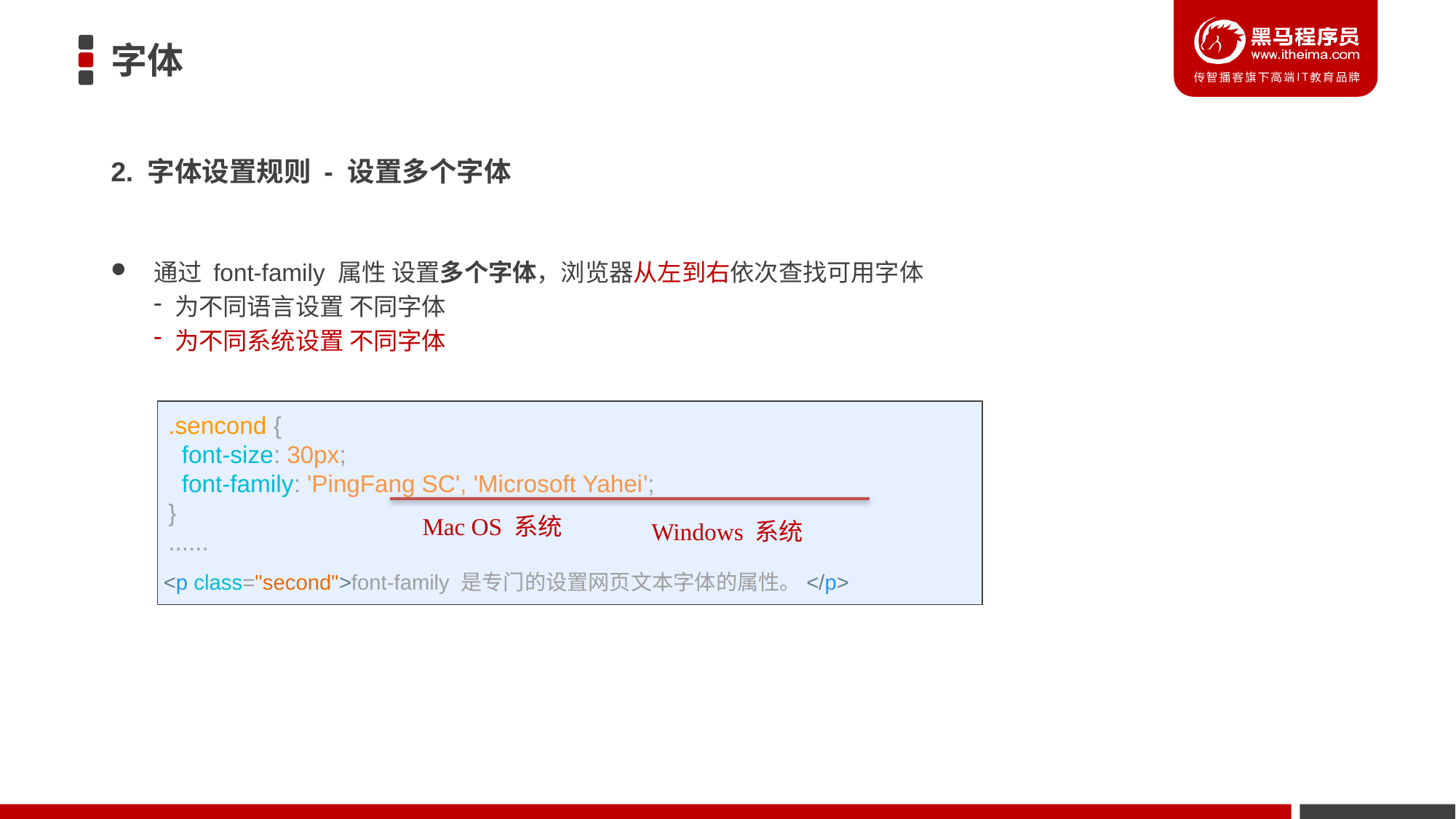

# 字体
2. 字体设置规则 - 设置多个字体
通过 font-family 属性 设置多个字体，浏览器从左到右依次查找可用字体
为不同语言设置 不同字体
为不同系统设置 不同字体

.sencond {
  font-size: 30px;
  font-family: 'PingFang SC', 'Microsoft Yahei';
}
......
 <p class="second">font-family 是专门的设置网页文本字体的属性。</p>
Mac OS 系统
Windows 系统